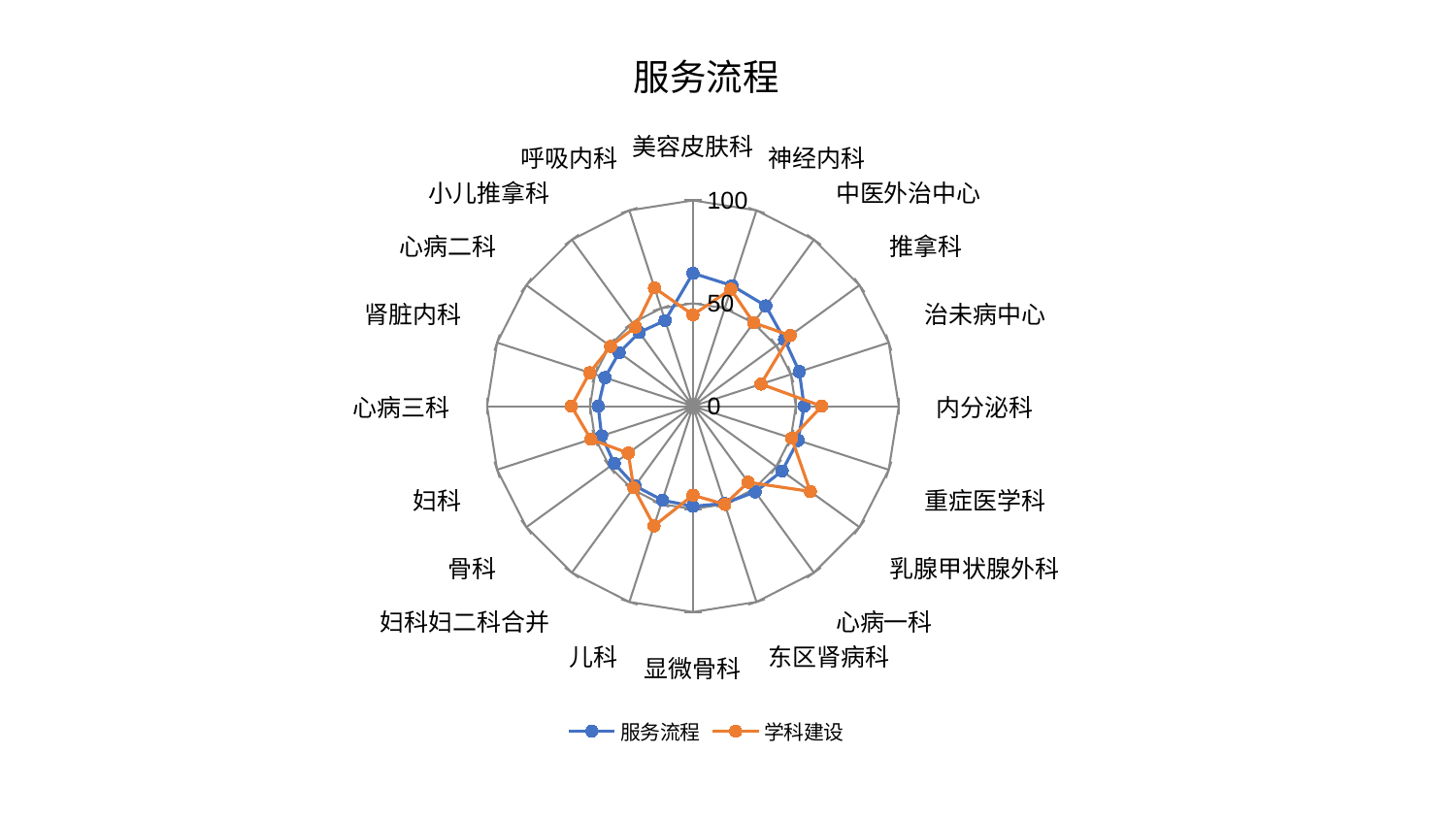

### Chart: 服务流程

| Category | 服务流程 | 学科建设 |
|---|---|---|
| 美容皮肤科 | 64.59836319206264 | 44.39856043284024 |
| 神经内科 | 61.601583834343536 | 59.721024564063164 |
| 中医外治中心 | 60.23853634610441 | 50.13981221142508 |
| 推拿科 | 55.0088680415247 | 58.42566568211225 |
| 治未病中心 | 54.33983009142423 | 34.71023862663901 |
| 内分泌科 | 54.02042868615561 | 62.58265324760073 |
| 重症医学科 | 53.76180387122292 | 50.46220259321945 |
| 乳腺甲状腺外科 | 53.56861829658644 | 70.49270753028563 |
| 心病一科 | 51.49481292063044 | 45.698671775362435 |
| 东区肾病科 | 49.68097514270262 | 50.152225832850554 |
| 显微骨科 | 48.63757694305505 | 43.252526263958835 |
| 儿科 | 48.02818694726711 | 61.1405284127339 |
| 妇科妇二科合并 | 47.85024827990578 | 48.974904752656784 |
| 骨科 | 47.2674985476095 | 38.83483832833888 |
| 妇科 | 46.63421874681527 | 52.13195936767856 |
| 心病三科 | 46.002361243184936 | 59.02989638645522 |
| 肾脏内科 | 44.94092827356248 | 52.710991177983836 |
| 心病二科 | 44.31335146942654 | 49.47921126725637 |
| 小儿推拿科 | 44.30557002293907 | 47.535755758408435 |
| 呼吸内科 | 43.77530984942102 | 60.46655875510337 |
51